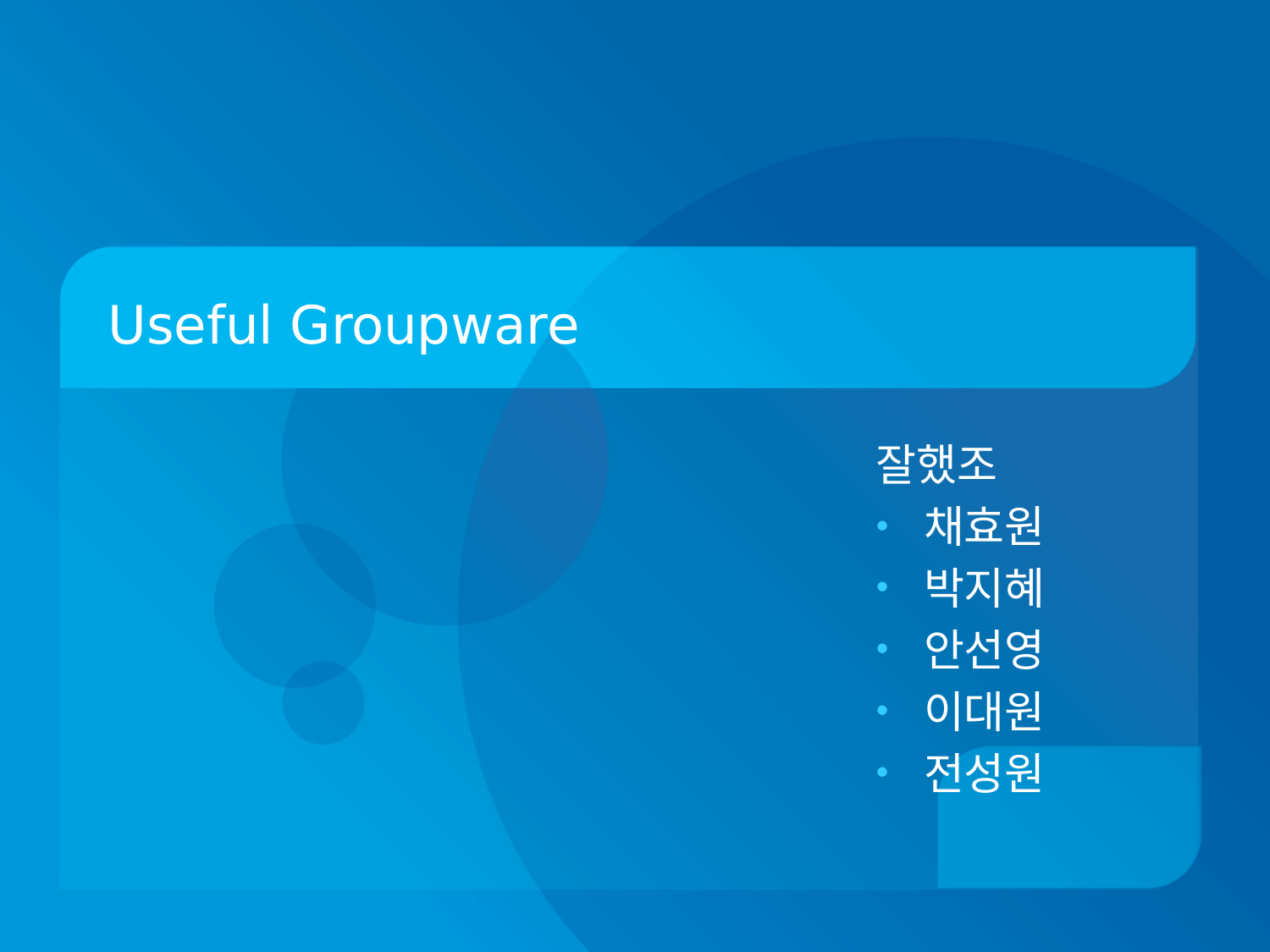

# Useful Groupware
잘했조
채효원
박지혜
안선영
이대원
전성원